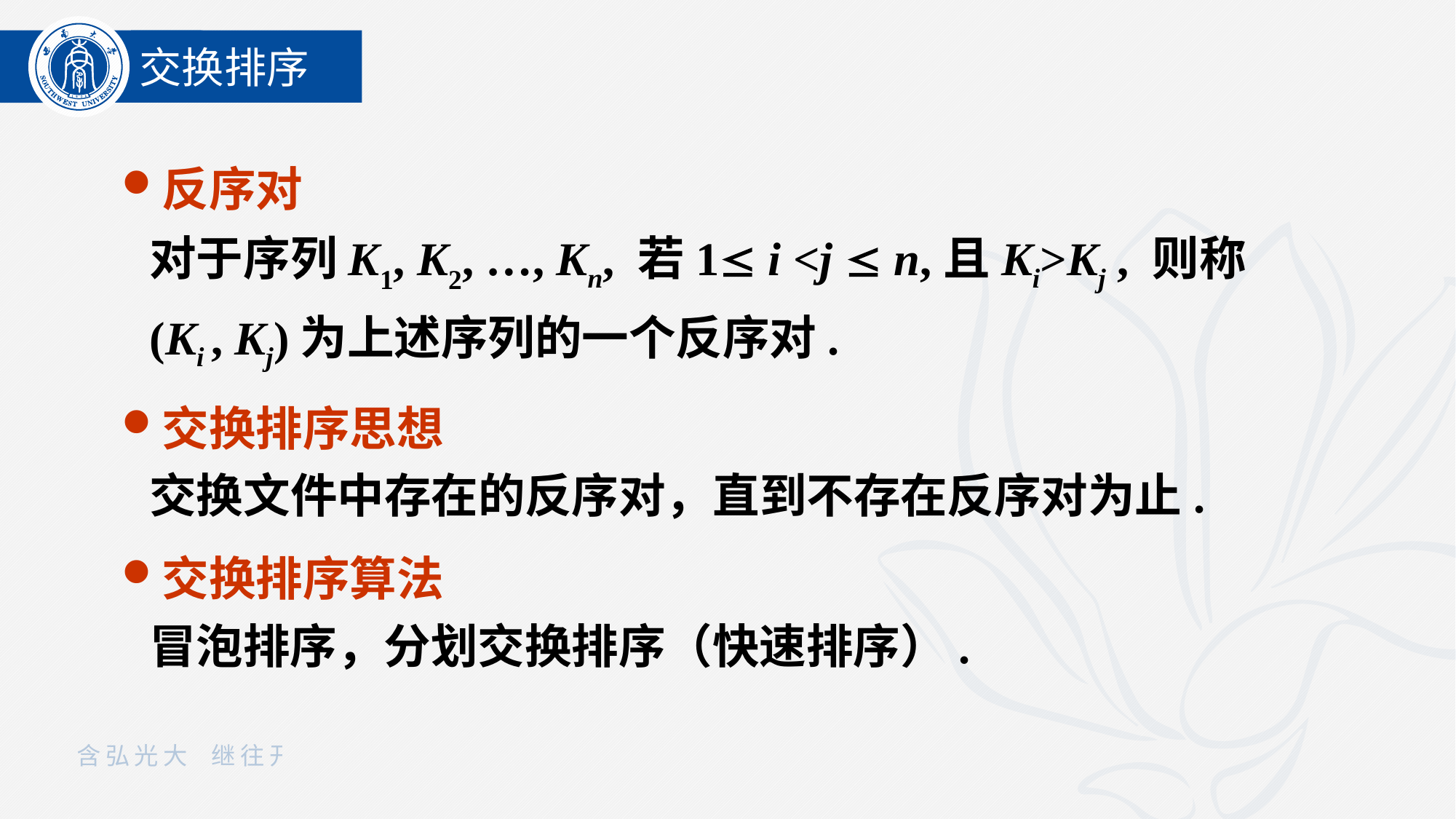

交换排序

反序对
对于序列K1, K2, …, Kn, 若1≤ i <j ≤ n,且Ki>Kj , 则称(Ki , Kj)为上述序列的一个反序对.
交换排序思想
交换文件中存在的反序对，直到不存在反序对为止.
交换排序算法
冒泡排序，分划交换排序（快速排序）.